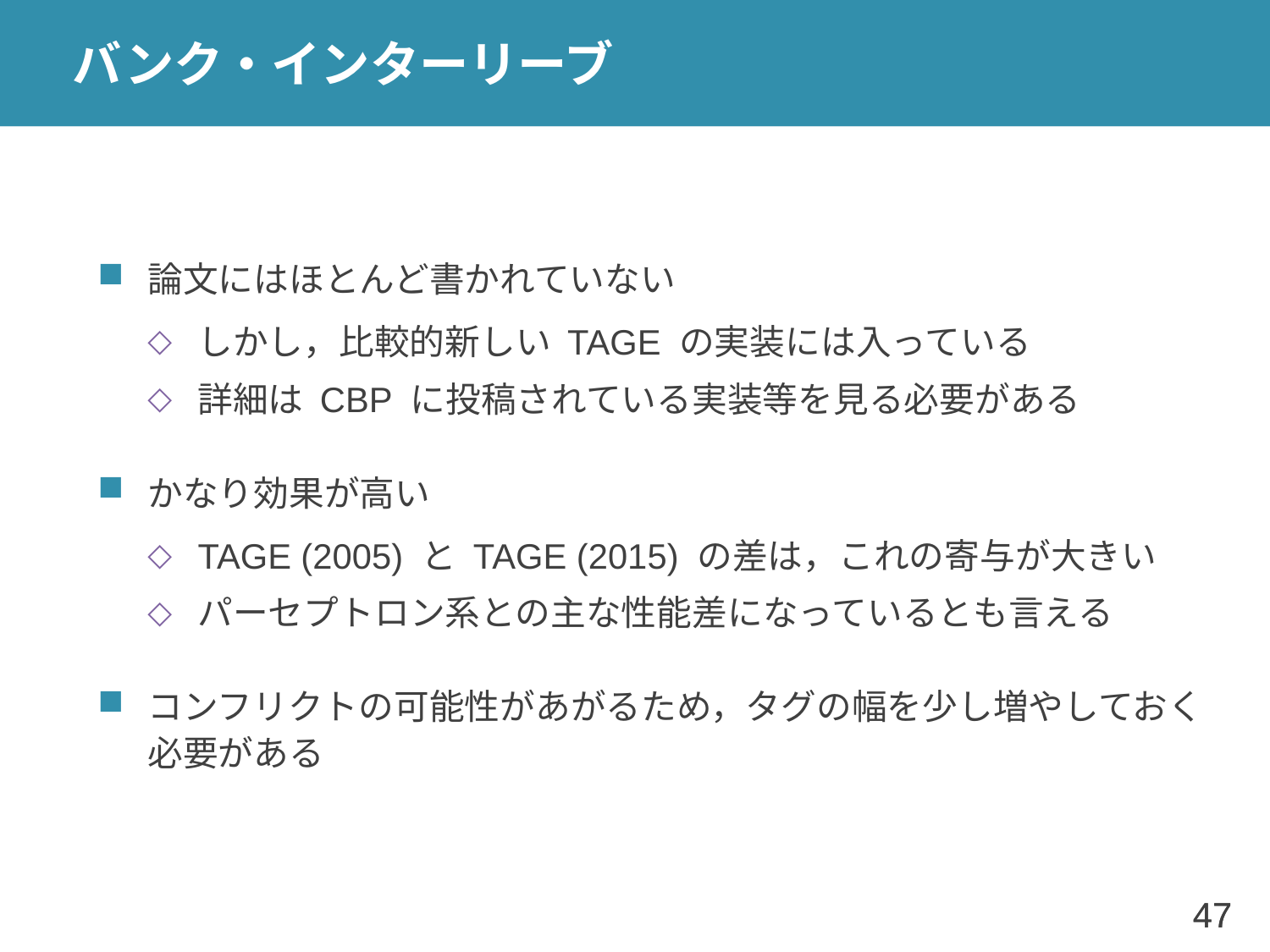

# バンク・インターリーブ
論文にはほとんど書かれていない
しかし，比較的新しい TAGE の実装には入っている
詳細は CBP に投稿されている実装等を見る必要がある
かなり効果が高い
TAGE (2005) と TAGE (2015) の差は，これの寄与が大きい
パーセプトロン系との主な性能差になっているとも言える
コンフリクトの可能性があがるため，タグの幅を少し増やしておく必要がある